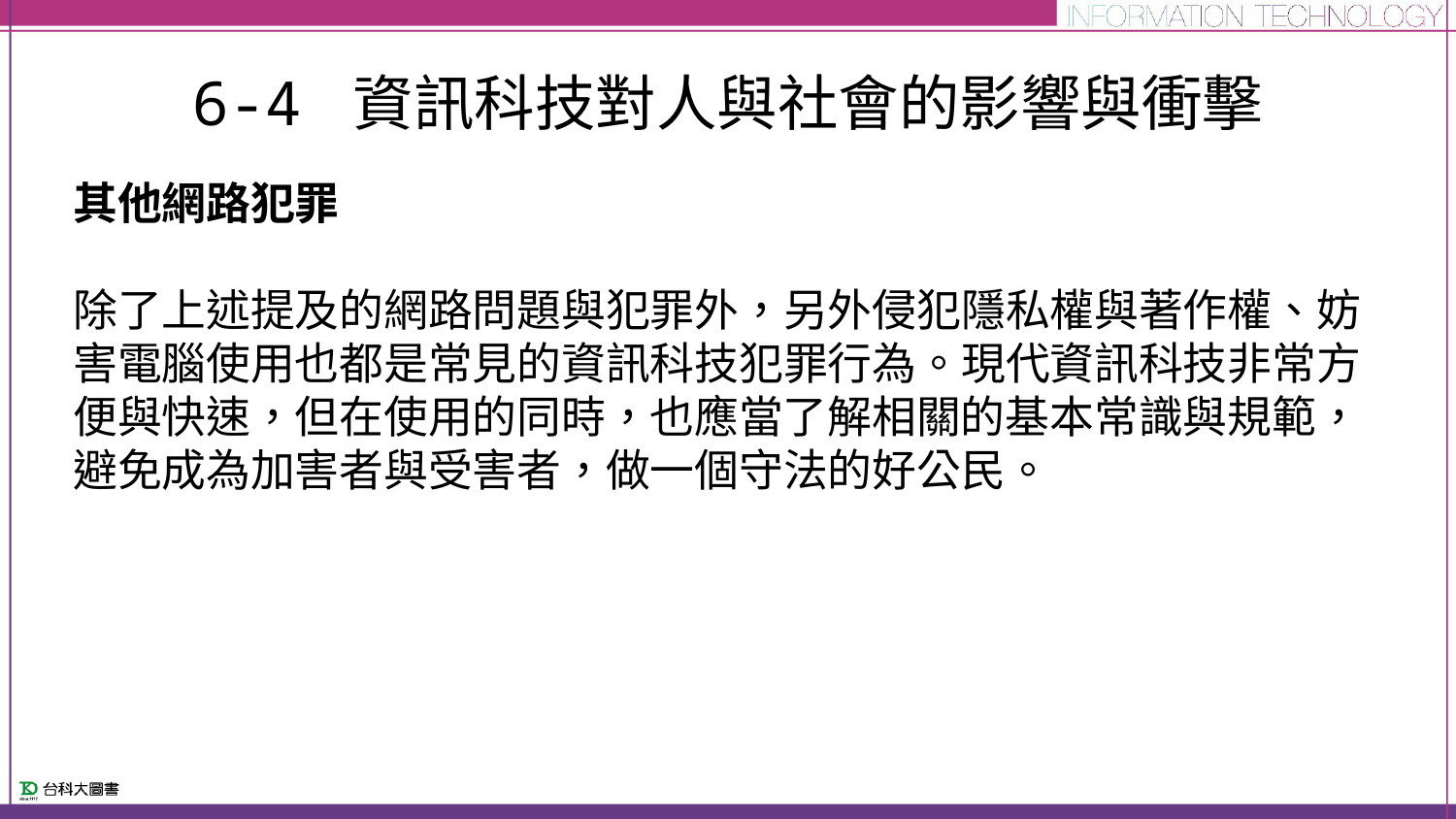

# 6-4 資訊科技對人與社會的影響與衝擊
其他網路犯罪

除了上述提及的網路問題與犯罪外，另外侵犯隱私權與著作權、妨害電腦使用也都是常見的資訊科技犯罪行為。現代資訊科技非常方便與快速，但在使用的同時，也應當了解相關的基本常識與規範，避免成為加害者與受害者，做一個守法的好公民。